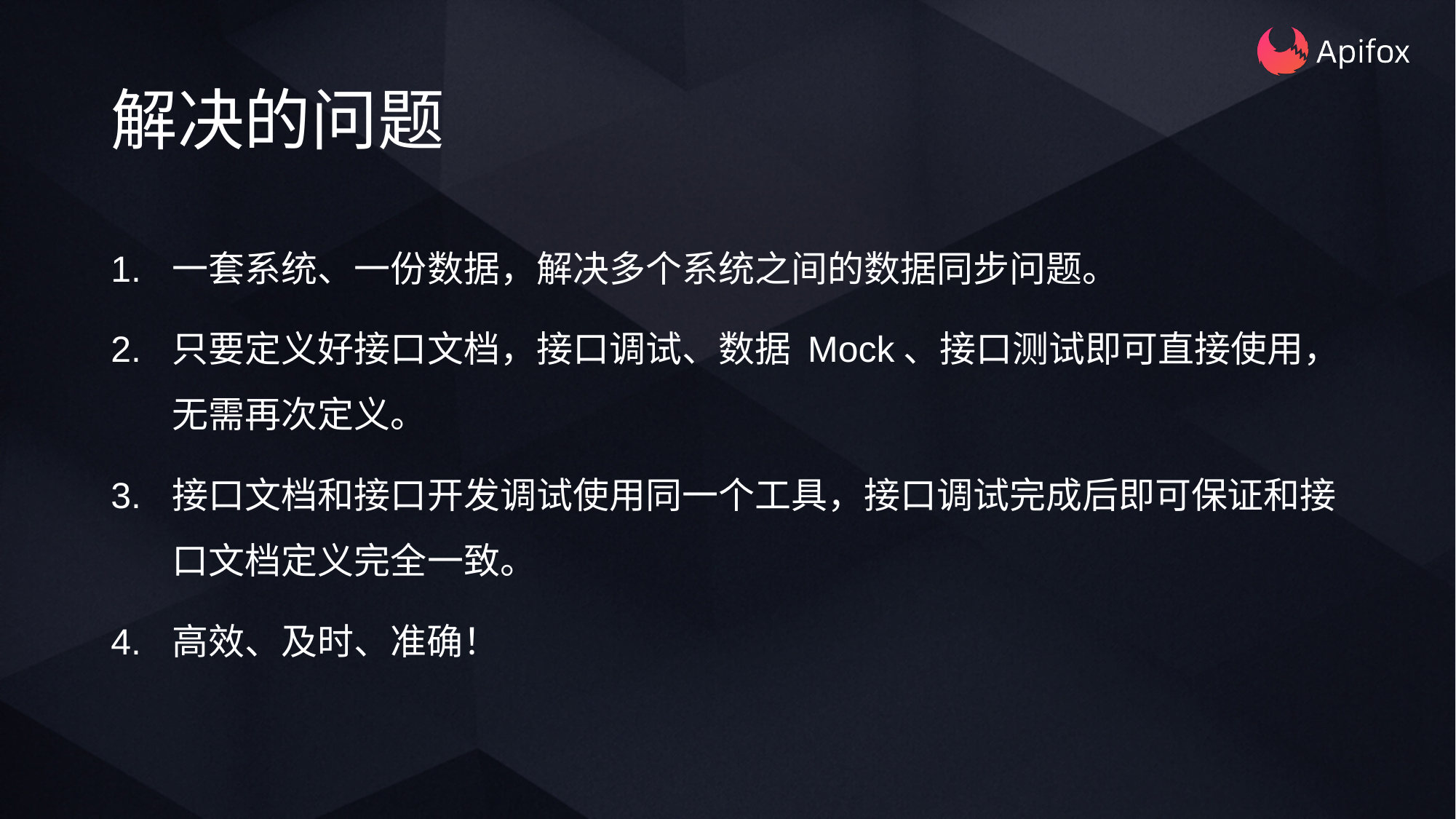

# 解决的问题
一套系统、一份数据，解决多个系统之间的数据同步问题。
只要定义好接口文档，接口调试、数据 Mock、接口测试即可直接使用，无需再次定义。
接口文档和接口开发调试使用同一个工具，接口调试完成后即可保证和接口文档定义完全一致。
高效、及时、准确！